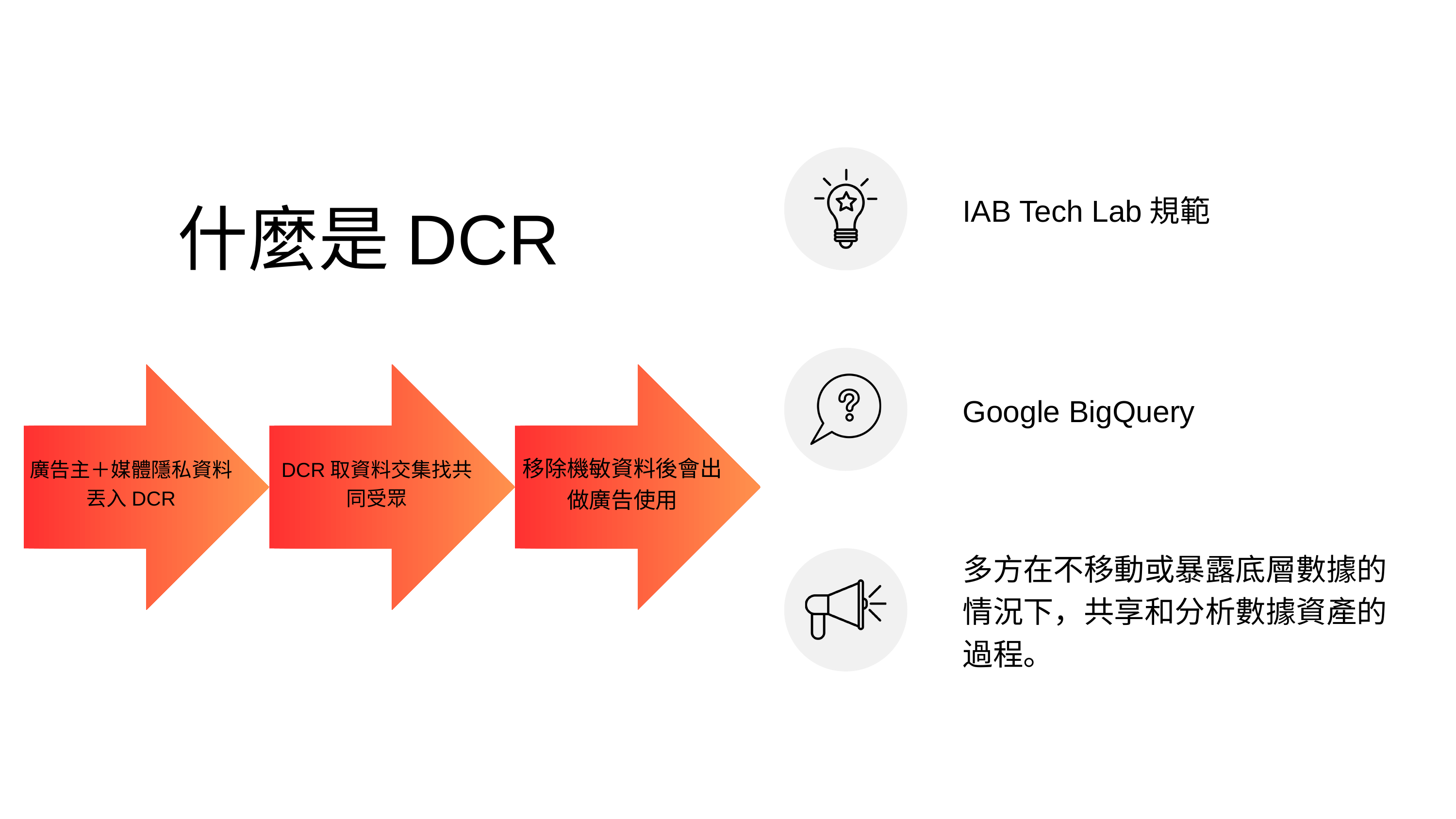

IAB Tech Lab規範
什麼是DCR

廣告主＋媒體隱私資料丟入DCR

DCR取資料交集找共同受眾

移除機敏資料後會出做廣告使用
Google BigQuery
多方在不移動或暴露底層數據的情況下，共享和分析數據資產的過程。